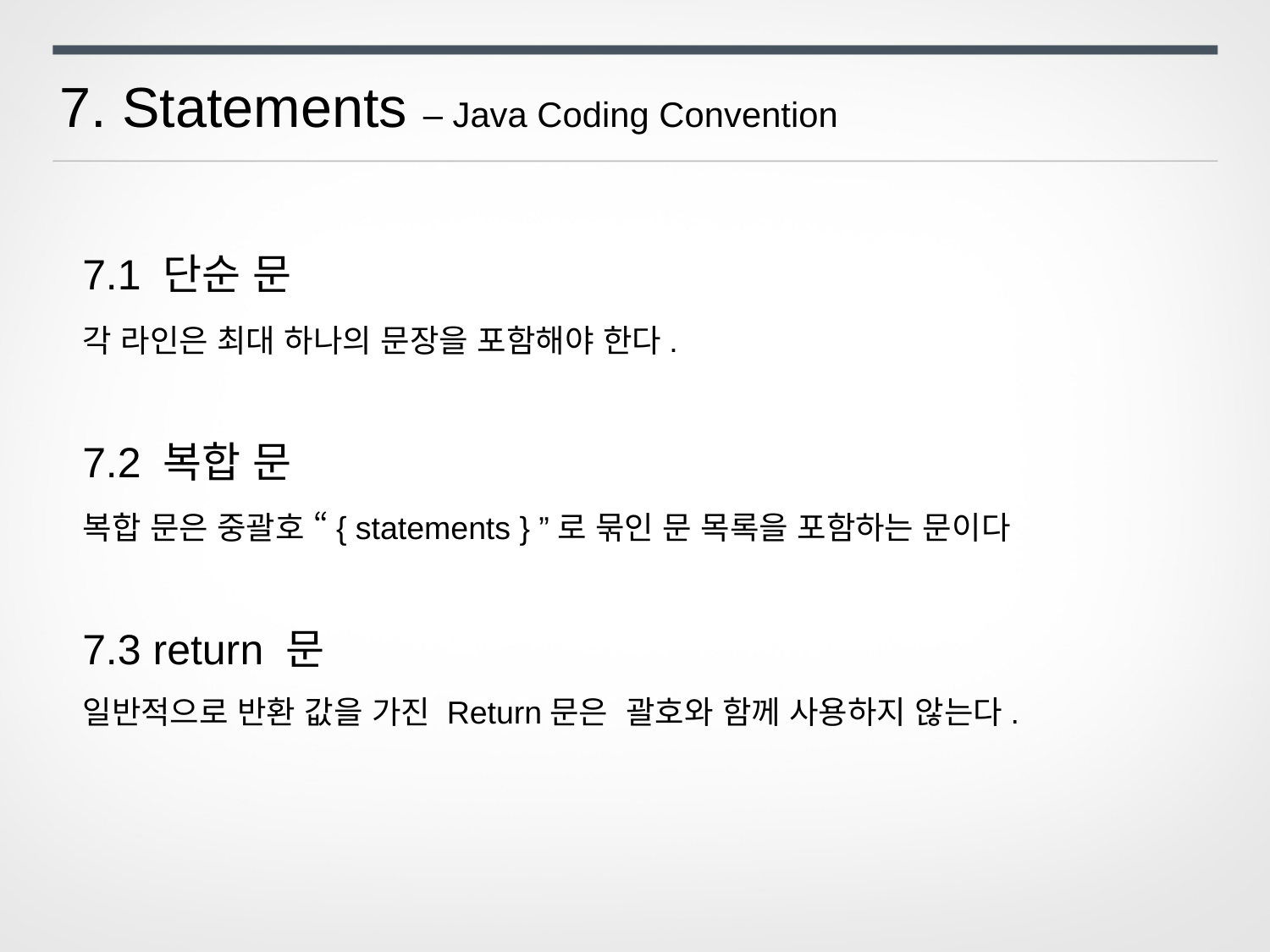

7. Statements – Java Coding Convention
7.1 단순 문
각 라인은 최대 하나의 문장을 포함해야 한다.
7.2 복합 문
복합 문은 중괄호 “{ statements } ”로 묶인 문 목록을 포함하는 문이다
7.3 return 문
일반적으로 반환 값을 가진 Return문은  괄호와 함께 사용하지 않는다.